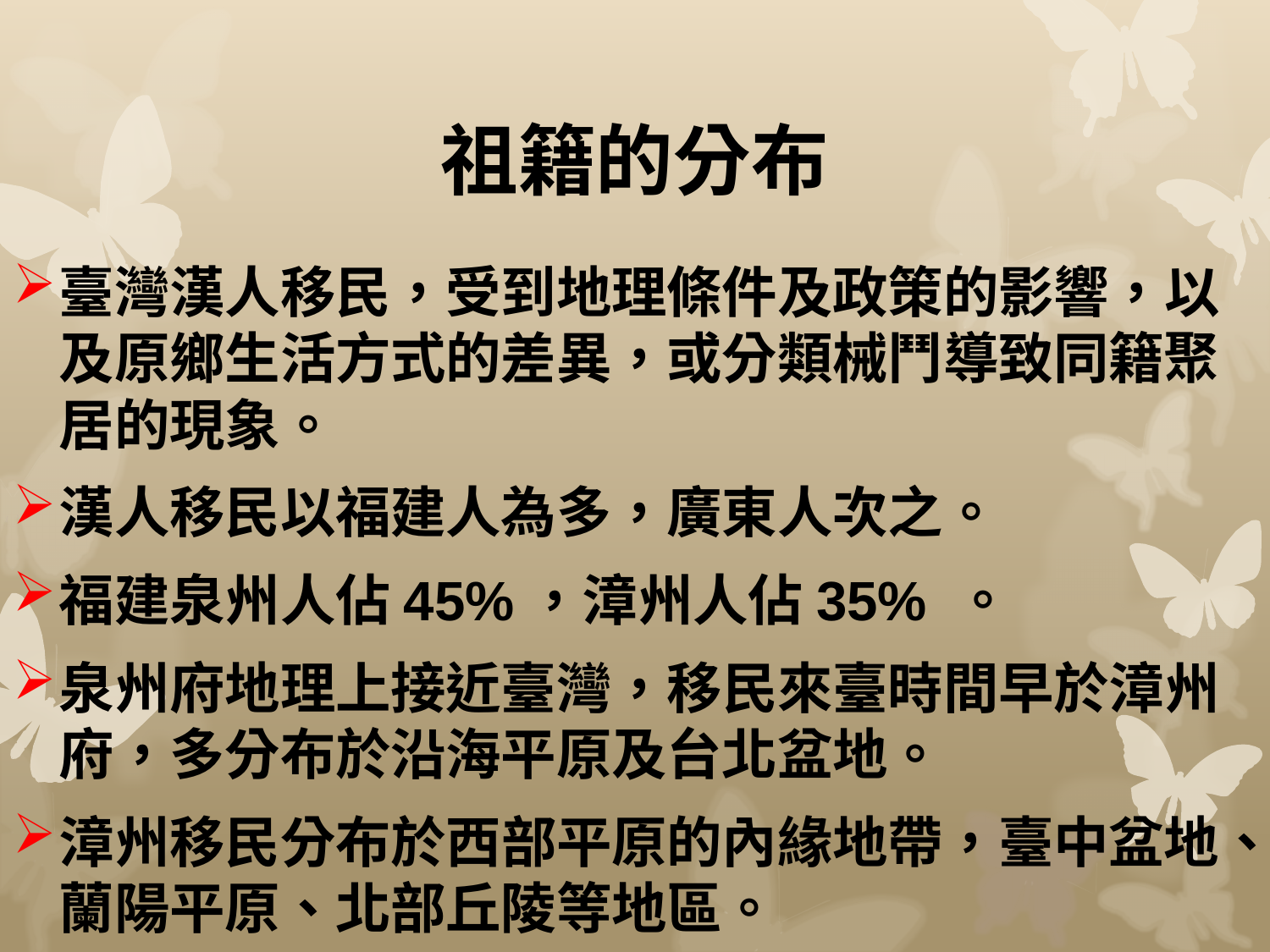

# 祖籍的分布
臺灣漢人移民，受到地理條件及政策的影響，以及原鄉生活方式的差異，或分類械鬥導致同籍聚居的現象。
漢人移民以福建人為多，廣東人次之。
福建泉州人佔45%，漳州人佔35% 。
泉州府地理上接近臺灣，移民來臺時間早於漳州府，多分布於沿海平原及台北盆地。
漳州移民分布於西部平原的內緣地帶，臺中盆地、蘭陽平原、北部丘陵等地區。